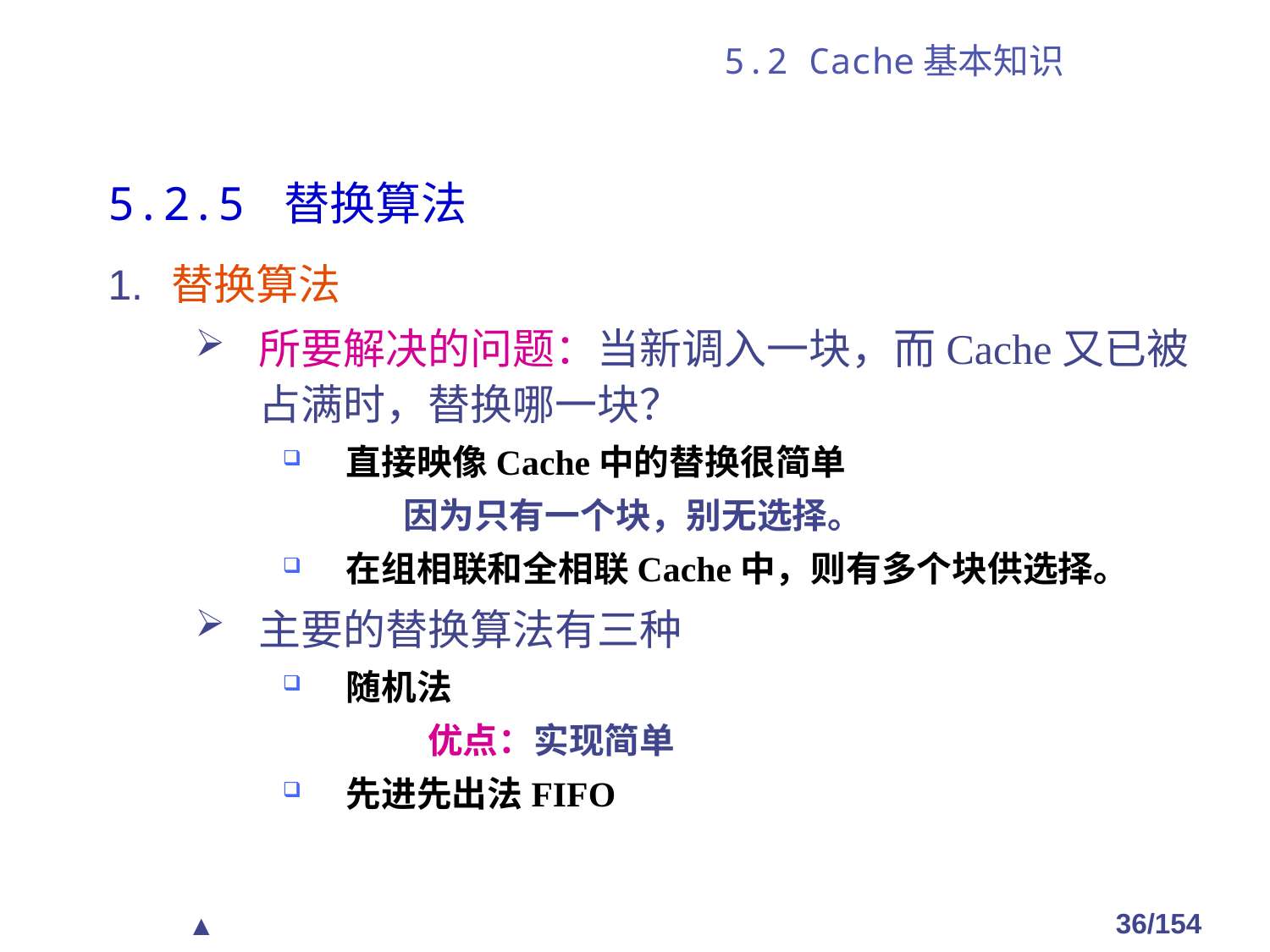

# 5.2 Cache基本知识
5.2.5 替换算法
替换算法
所要解决的问题：当新调入一块，而Cache又已被占满时，替换哪一块？
直接映像Cache中的替换很简单
   因为只有一个块，别无选择。
在组相联和全相联Cache中，则有多个块供选择。
主要的替换算法有三种
随机法
      优点：实现简单
先进先出法FIFO